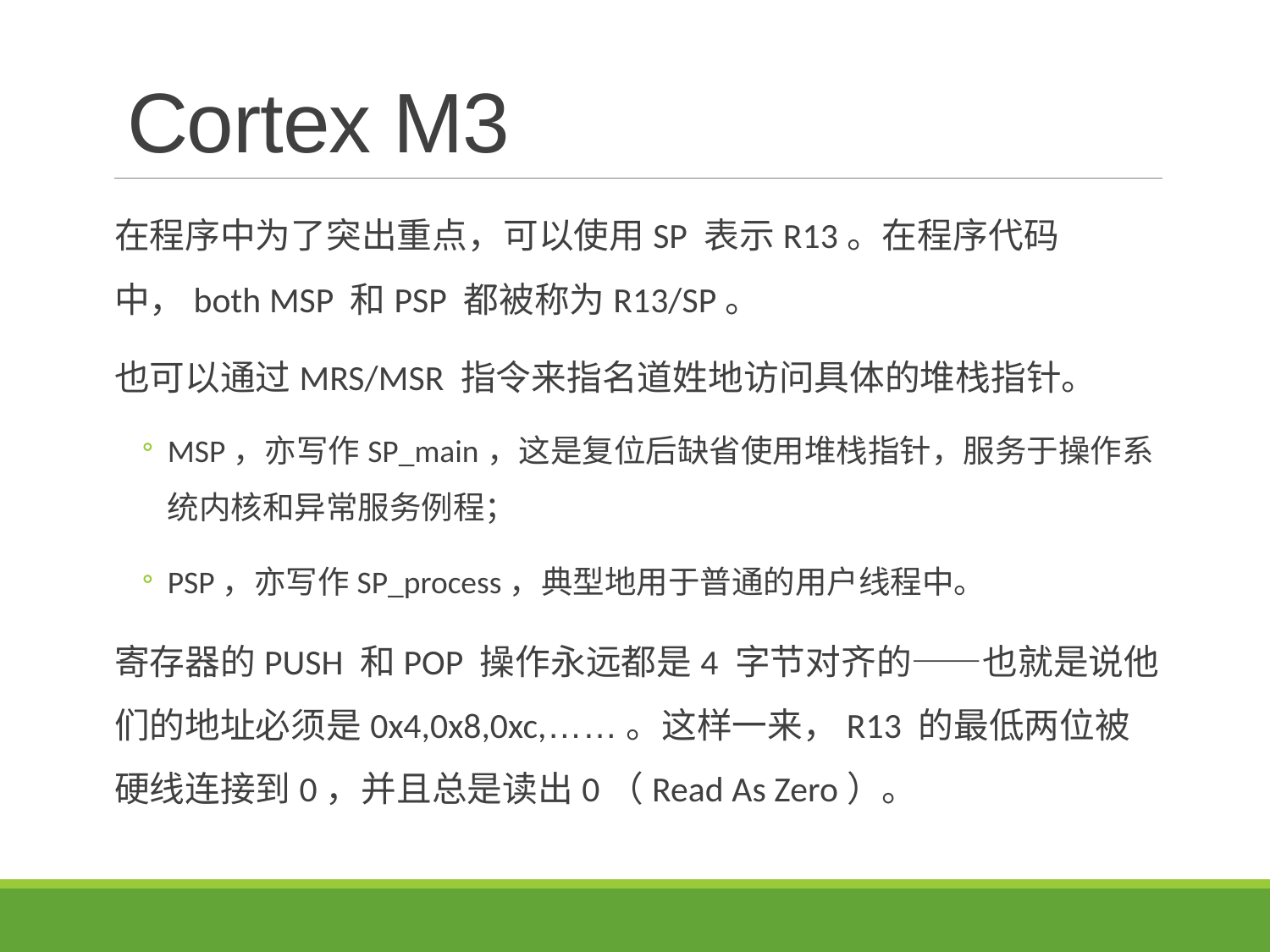

# Cortex M3
在程序中为了突出重点，可以使用SP 表示R13。在程序代码中，both MSP 和PSP 都被称为R13/SP。
也可以通过MRS/MSR 指令来指名道姓地访问具体的堆栈指针。
MSP，亦写作SP_main，这是复位后缺省使用堆栈指针，服务于操作系统内核和异常服务例程；
PSP，亦写作SP_process，典型地用于普通的用户线程中。
寄存器的PUSH 和POP 操作永远都是4 字节对齐的——也就是说他们的地址必须是0x4,0x8,0xc,……。这样一来，R13 的最低两位被硬线连接到0，并且总是读出0（Read As Zero）。